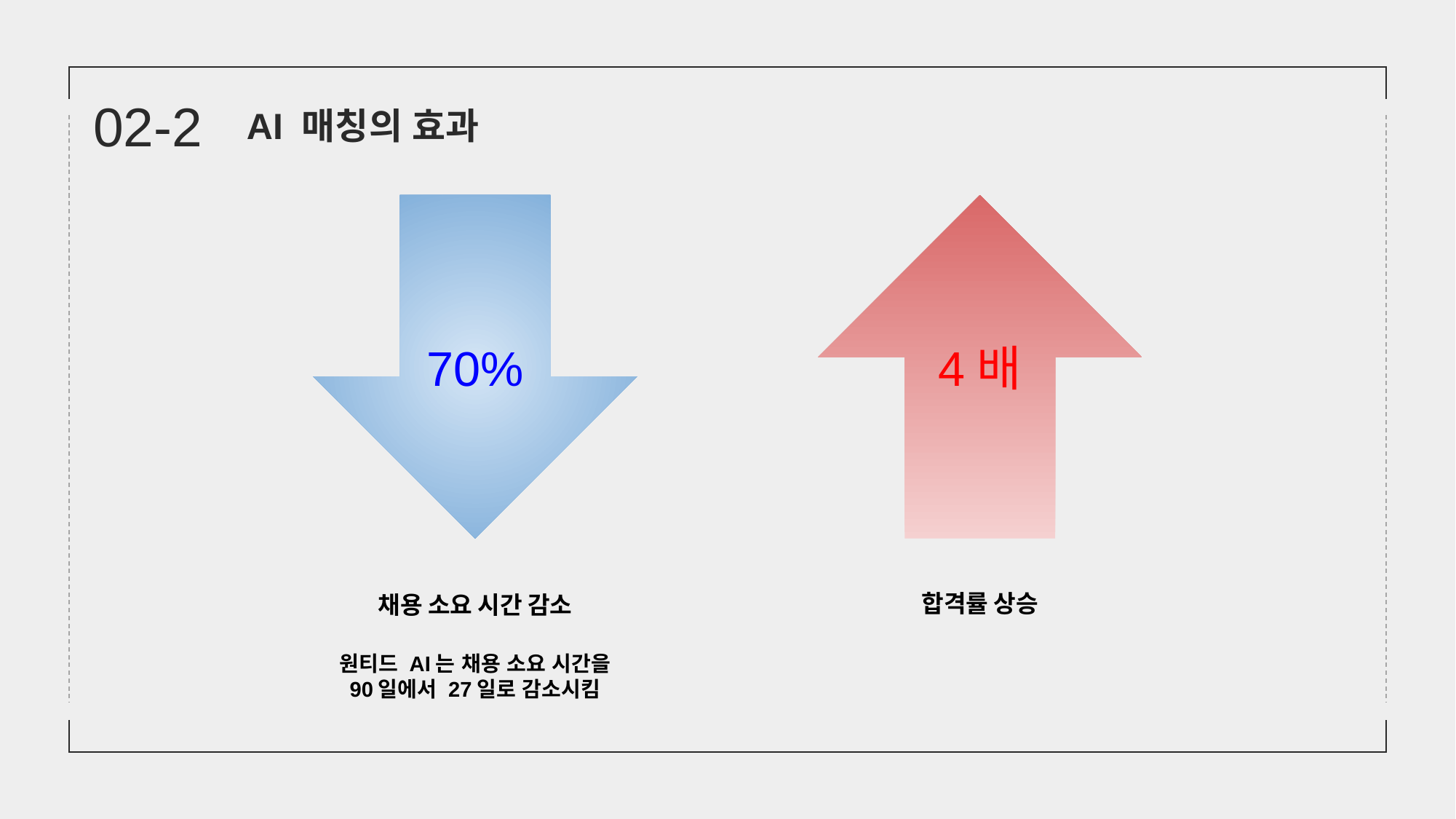

02-2
AI 매칭의 효과

70%

4배
합격률 상승
채용 소요 시간 감소

원티드 AI는 채용 소요 시간을
90일에서 27일로 감소시킴